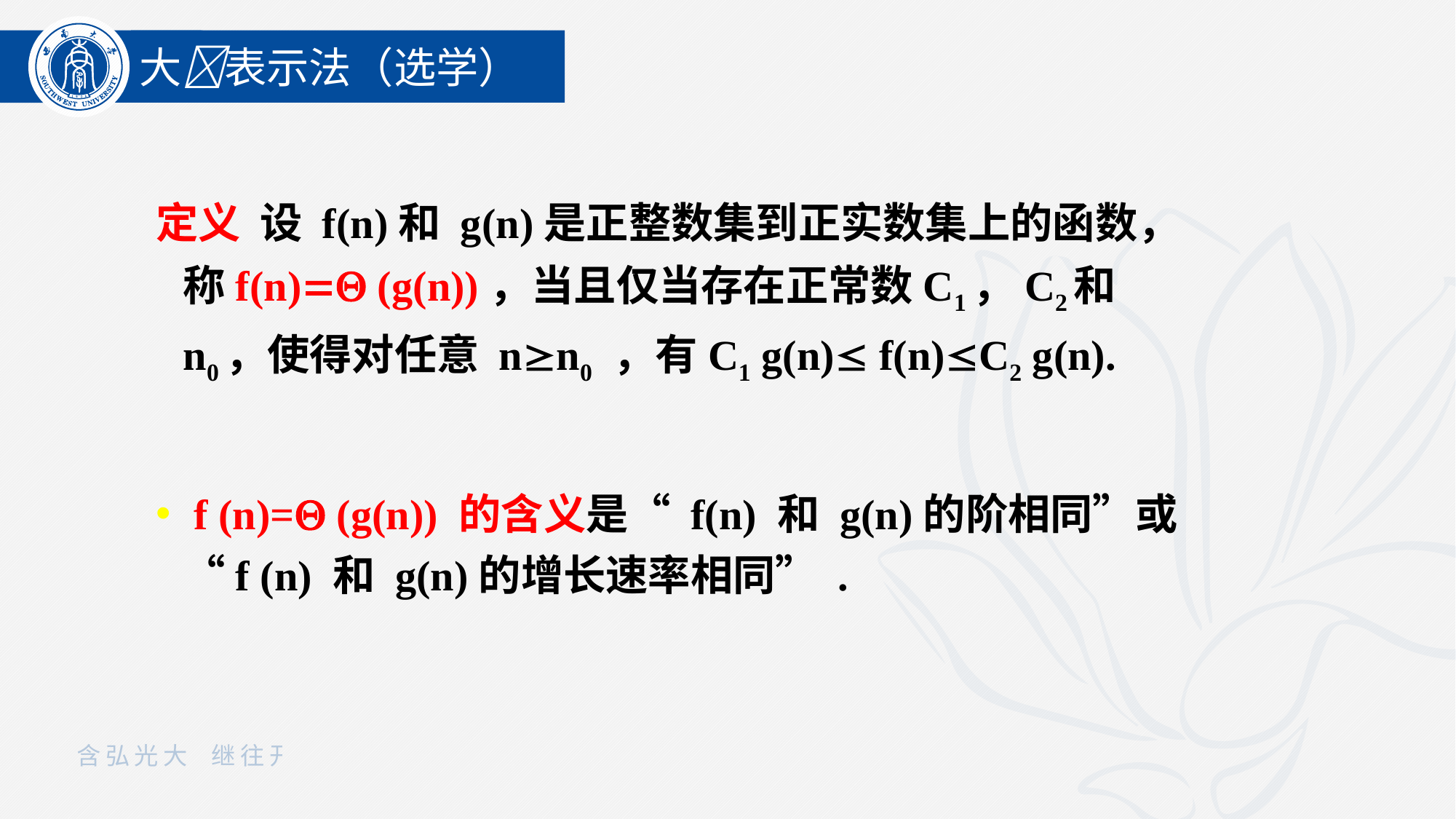

大Θ表示法（选学）

定义  设 f(n)和 g(n)是正整数集到正实数集上的函数，称f(n)=Θ (g(n))，当且仅当存在正常数C1，C2和n0，使得对任意 n≥n0 ，有C1 g(n)≤ f(n)≤C2 g(n).

 f (n)=Θ (g(n)) 的含义是“ f(n) 和 g(n)的阶相同”或“f (n) 和 g(n)的增长速率相同” .